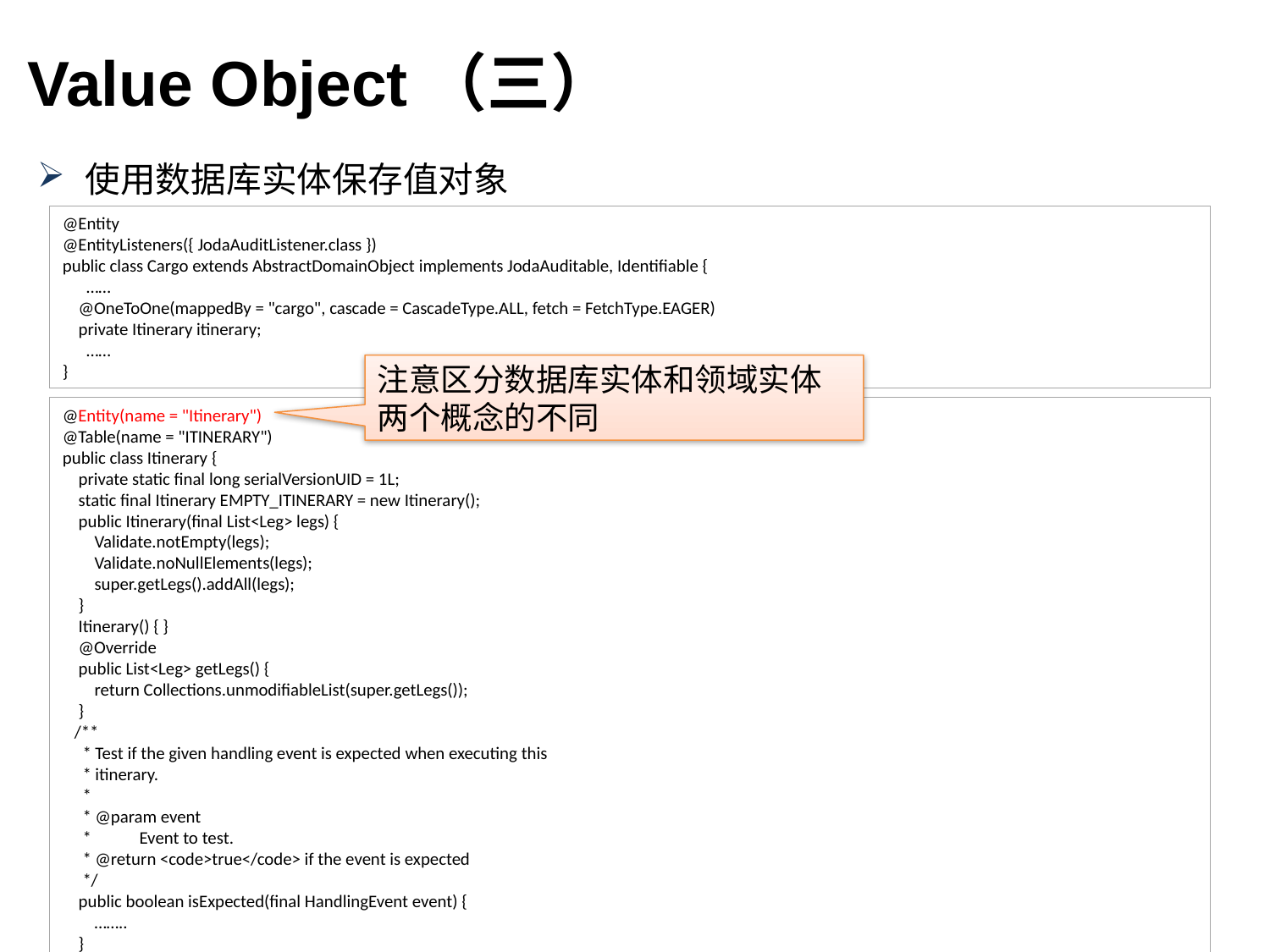

Value Object（三）
使用数据库实体保存值对象
@Entity
@EntityListeners({ JodaAuditListener.class })
public class Cargo extends AbstractDomainObject implements JodaAuditable, Identifiable {
      ……
    @OneToOne(mappedBy = "cargo", cascade = CascadeType.ALL, fetch = FetchType.EAGER)
    private Itinerary itinerary;
      ……
}
注意区分数据库实体和领域实体两个概念的不同
@Entity(name = "Itinerary")
@Table(name = "ITINERARY")
public class Itinerary {
    private static final long serialVersionUID = 1L;
    static final Itinerary EMPTY_ITINERARY = new Itinerary();
    public Itinerary(final List<Leg> legs) {
        Validate.notEmpty(legs);
        Validate.noNullElements(legs);
        super.getLegs().addAll(legs);
    }
    Itinerary() { }
    @Override
    public List<Leg> getLegs() {
        return Collections.unmodifiableList(super.getLegs());
    }
   /**
     * Test if the given handling event is expected when executing this
     * itinerary.
     *
     * @param event
     *            Event to test.
     * @return <code>true</code> if the event is expected
     */
    public boolean isExpected(final HandlingEvent event) {
        ……..
    }
}